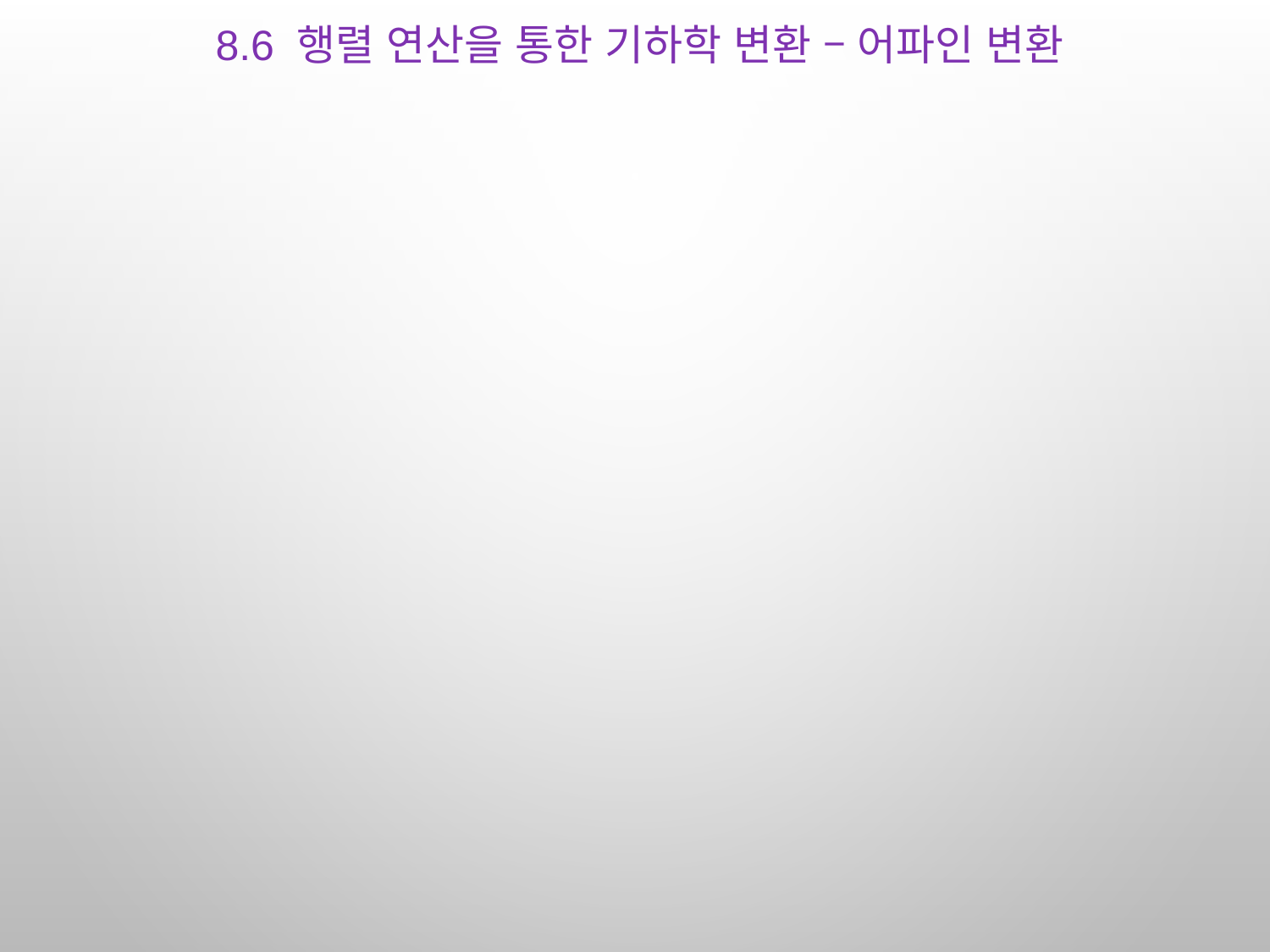

# 8.6 행렬 연산을 통한 기하학 변환 – 어파인 변환